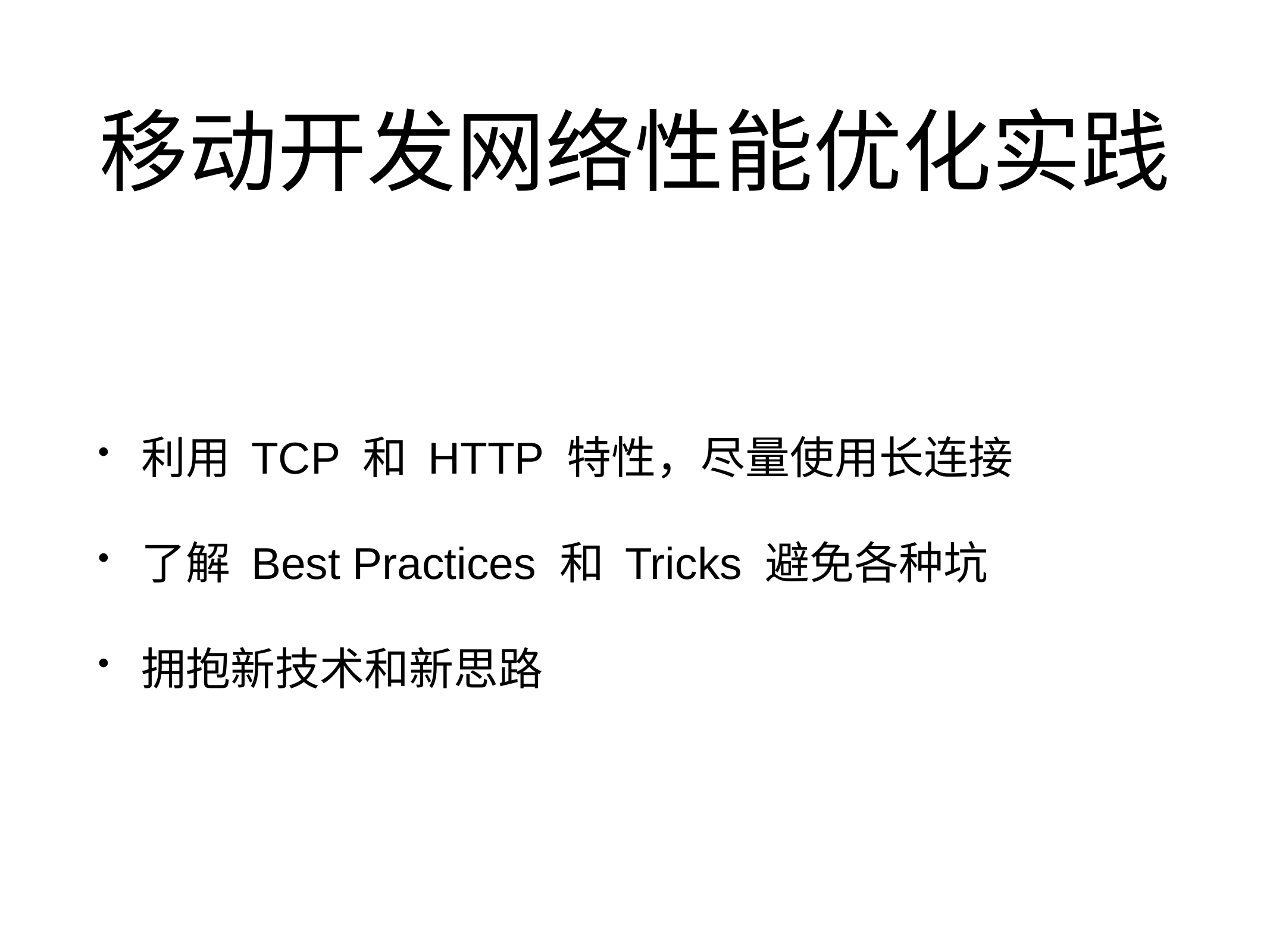

# 移动开发网络性能优化实践
利用 TCP 和 HTTP 特性，尽量使用长连接
了解 Best Practices 和 Tricks 避免各种坑
拥抱新技术和新思路